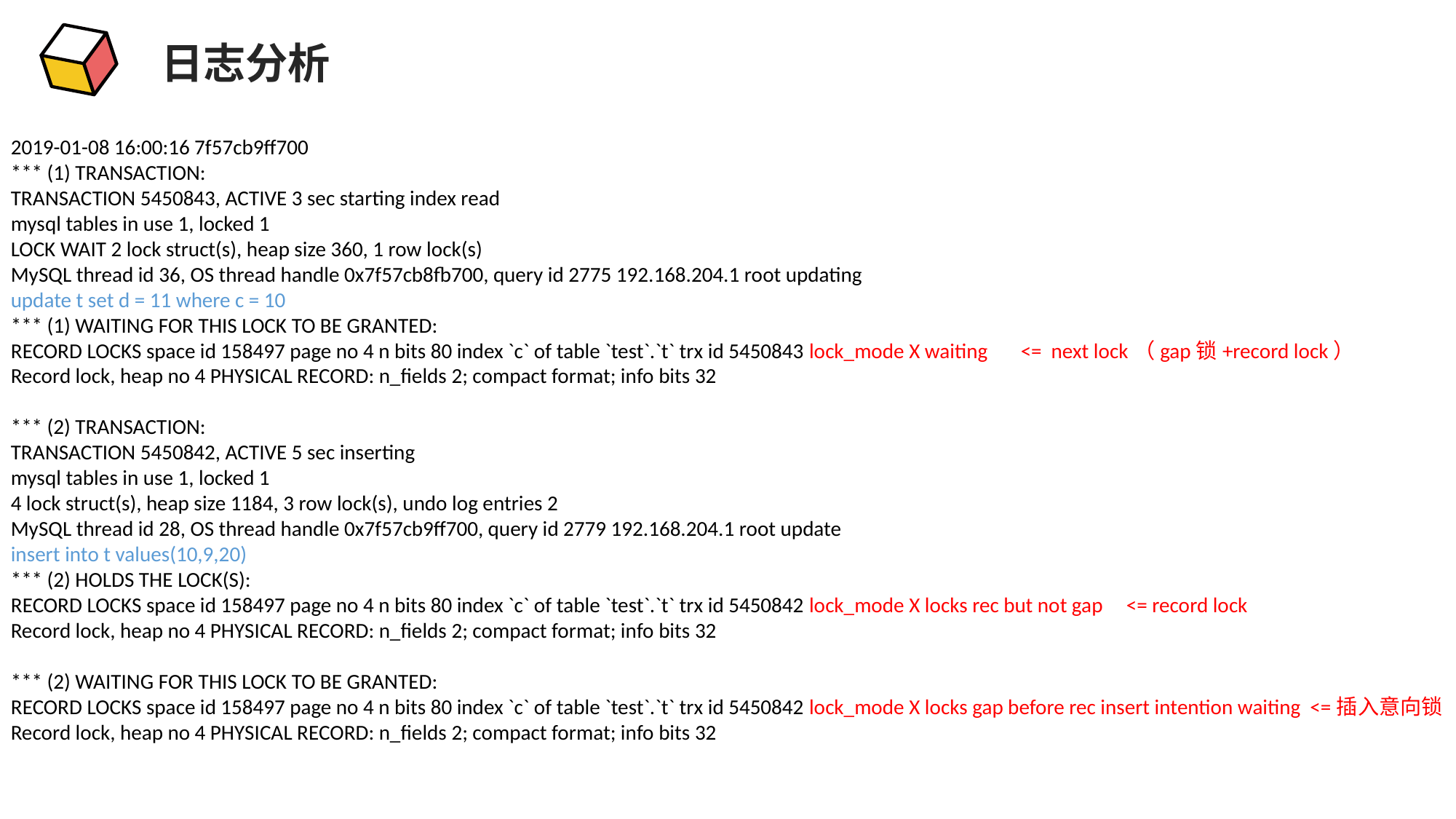

日志分析
2019-01-08 16:00:16 7f57cb9ff700
*** (1) TRANSACTION:
TRANSACTION 5450843, ACTIVE 3 sec starting index read
mysql tables in use 1, locked 1
LOCK WAIT 2 lock struct(s), heap size 360, 1 row lock(s)
MySQL thread id 36, OS thread handle 0x7f57cb8fb700, query id 2775 192.168.204.1 root updating
update t set d = 11 where c = 10
*** (1) WAITING FOR THIS LOCK TO BE GRANTED:
RECORD LOCKS space id 158497 page no 4 n bits 80 index `c` of table `test`.`t` trx id 5450843 lock_mode X waiting       <=  next lock（gap锁+record lock）
Record lock, heap no 4 PHYSICAL RECORD: n_fields 2; compact format; info bits 32

*** (2) TRANSACTION:
TRANSACTION 5450842, ACTIVE 5 sec inserting
mysql tables in use 1, locked 1
4 lock struct(s), heap size 1184, 3 row lock(s), undo log entries 2
MySQL thread id 28, OS thread handle 0x7f57cb9ff700, query id 2779 192.168.204.1 root update
insert into t values(10,9,20)
*** (2) HOLDS THE LOCK(S):
RECORD LOCKS space id 158497 page no 4 n bits 80 index `c` of table `test`.`t` trx id 5450842 lock_mode X locks rec but not gap     <= record lock
Record lock, heap no 4 PHYSICAL RECORD: n_fields 2; compact format; info bits 32

*** (2) WAITING FOR THIS LOCK TO BE GRANTED:
RECORD LOCKS space id 158497 page no 4 n bits 80 index `c` of table `test`.`t` trx id 5450842 lock_mode X locks gap before rec insert intention waiting  <=插入意向锁
Record lock, heap no 4 PHYSICAL RECORD: n_fields 2; compact format; info bits 32